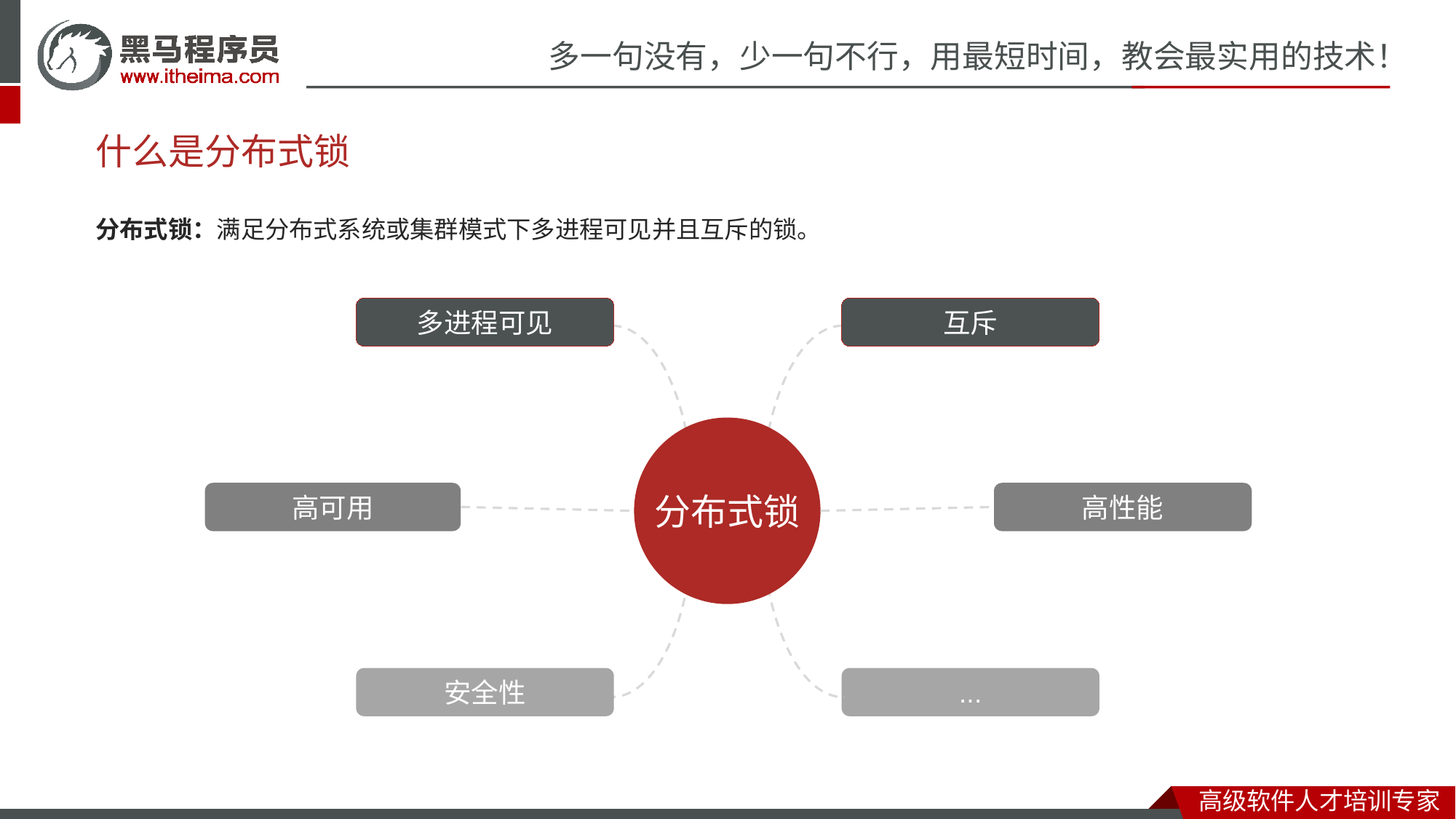

什么是分布式锁
分布式锁：满足分布式系统或集群模式下多进程可见并且互斥的锁。
多进程可见
互斥

分布式锁
高可用
高性能
安全性
...